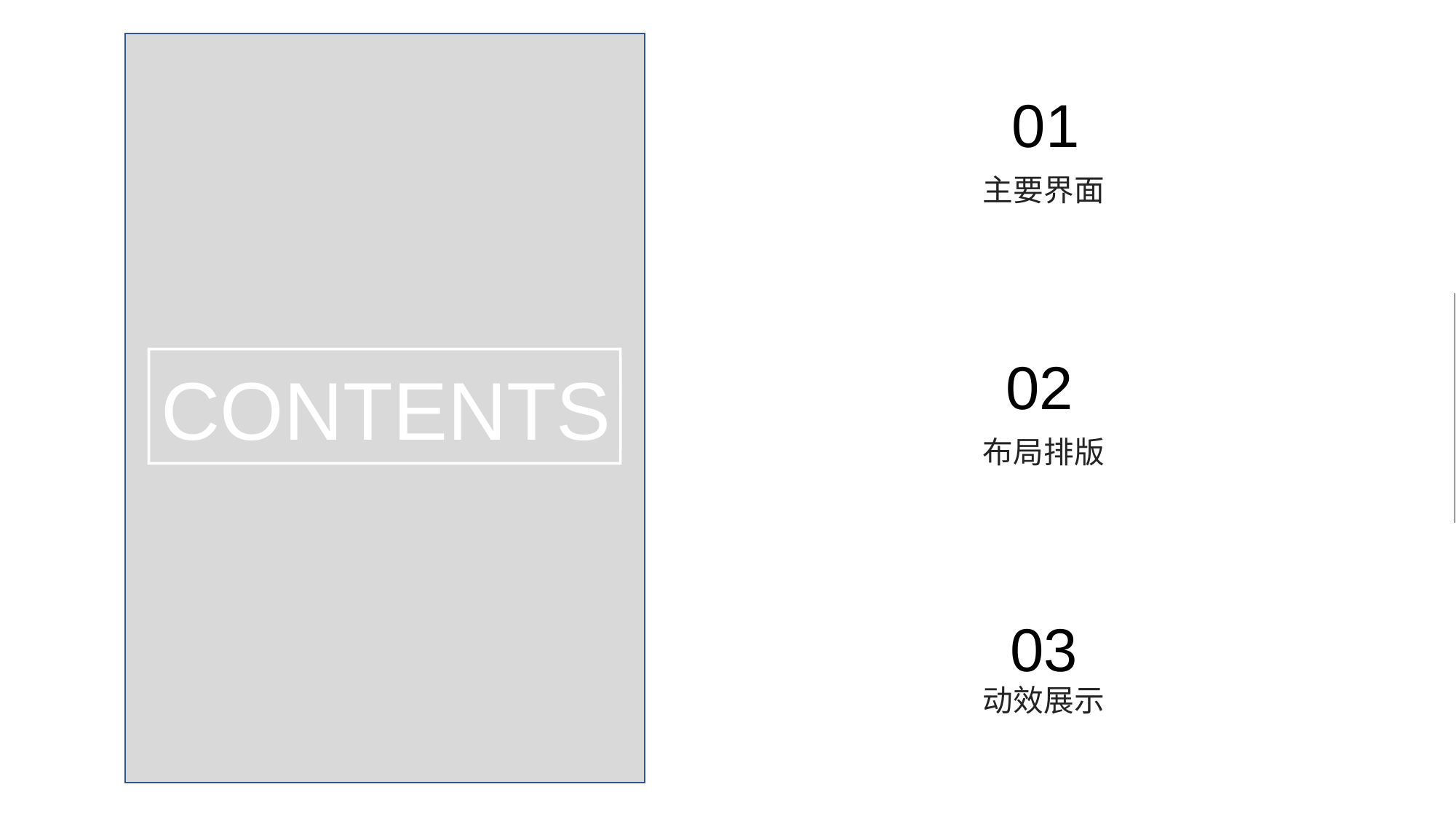

01
主要界面
02
布局排版

CONTENTS
03
动效展示